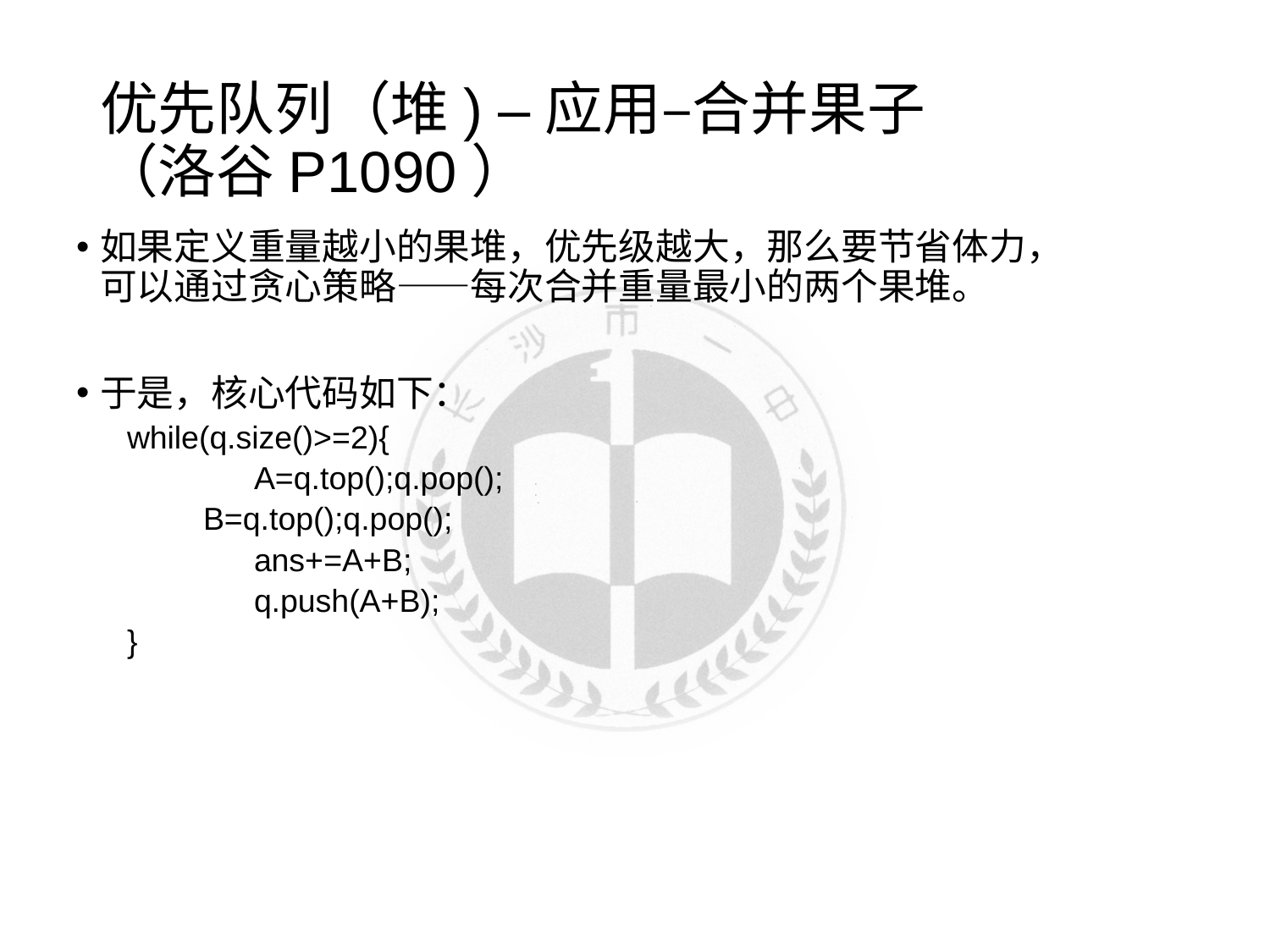

# 优先队列（堆) –应用–合并果子 （洛谷P1090）
如果定义重量越小的果堆，优先级越大，那么要节省体力，可以通过贪心策略——每次合并重量最小的两个果堆。

于是，核心代码如下：
while(q.size()>=2){
	A=q.top();q.pop();
	B=q.top();q.pop();
	ans+=A+B;
	q.push(A+B);
}